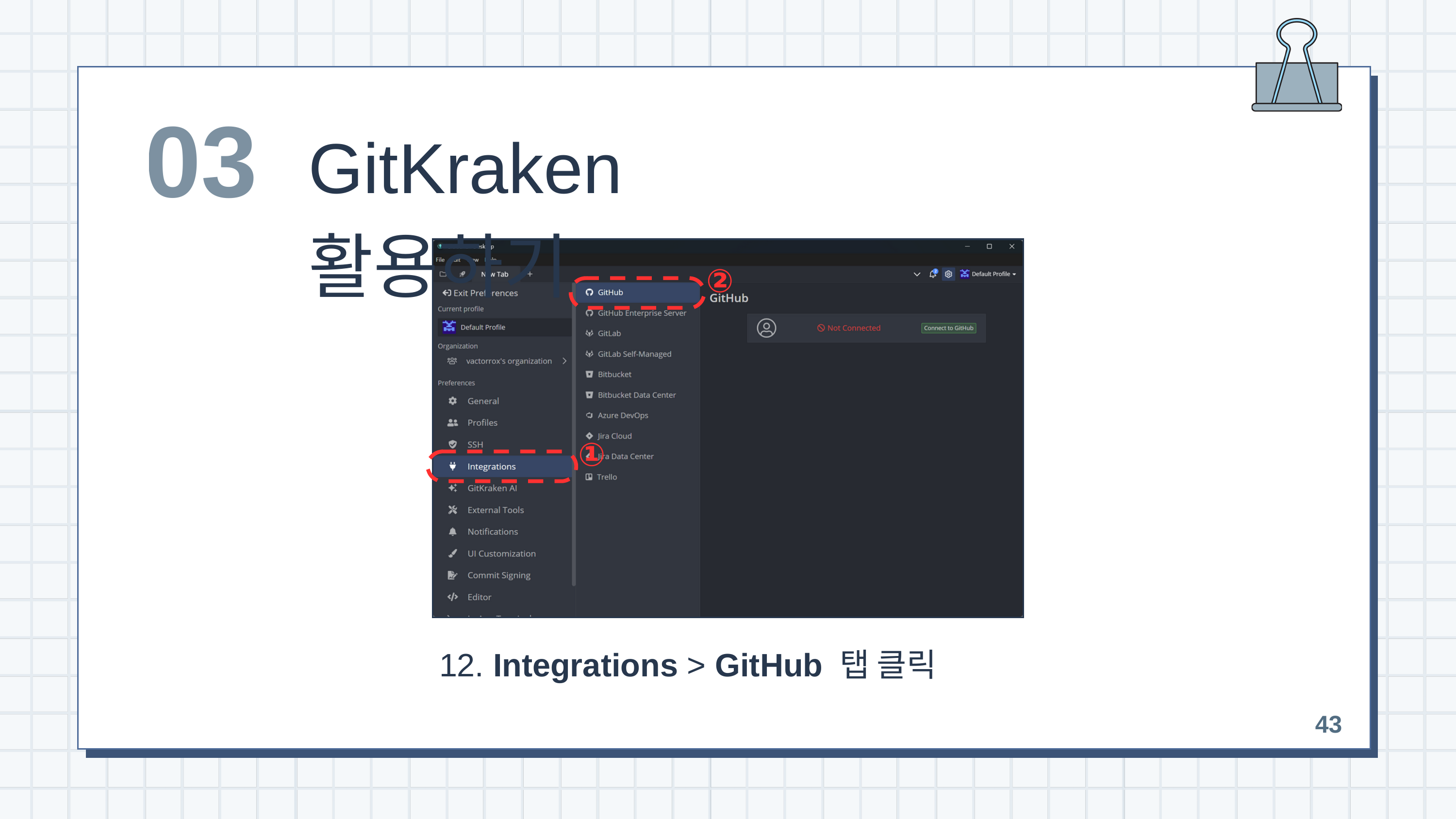

03
GitKraken 활용하기

②

①

   12. Integrations > GitHub 탭 클릭
43